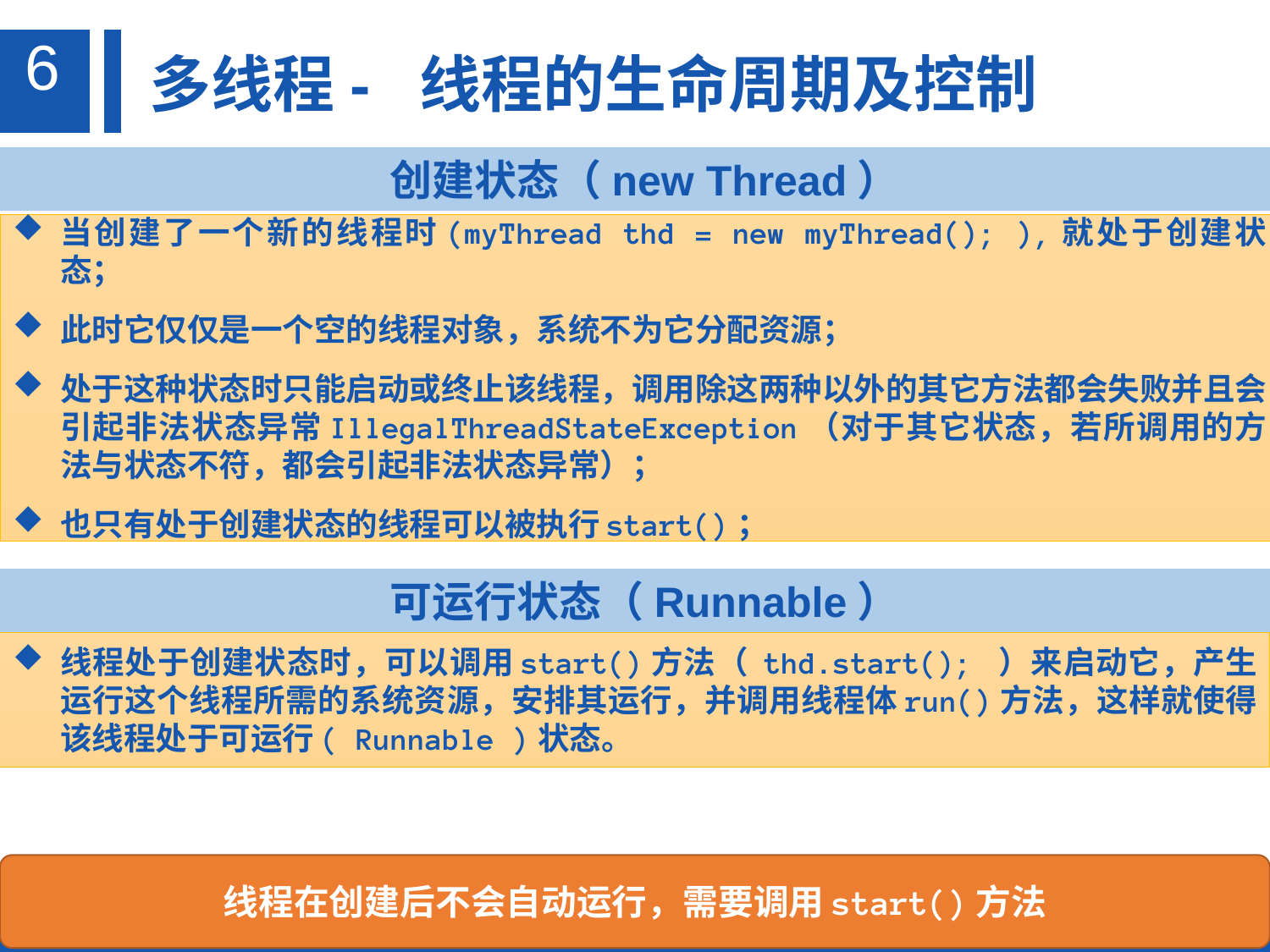

6
多线程-  线程的生命周期及控制
 创建状态（new Thread）
当创建了一个新的线程时(myThread thd = new myThread(); ),就处于创建状态；
此时它仅仅是一个空的线程对象，系统不为它分配资源；
处于这种状态时只能启动或终止该线程，调用除这两种以外的其它方法都会失败并且会引起非法状态异常IllegalThreadStateException（对于其它状态，若所调用的方法与状态不符，都会引起非法状态异常）；
也只有处于创建状态的线程可以被执行start()；
 可运行状态（Runnable）
线程处于创建状态时，可以调用start()方法（ thd.start(); ）来启动它，产生运行这个线程所需的系统资源，安排其运行，并调用线程体run()方法，这样就使得该线程处于可运行( Runnable )状态。
线程在创建后不会自动运行，需要调用start()方法